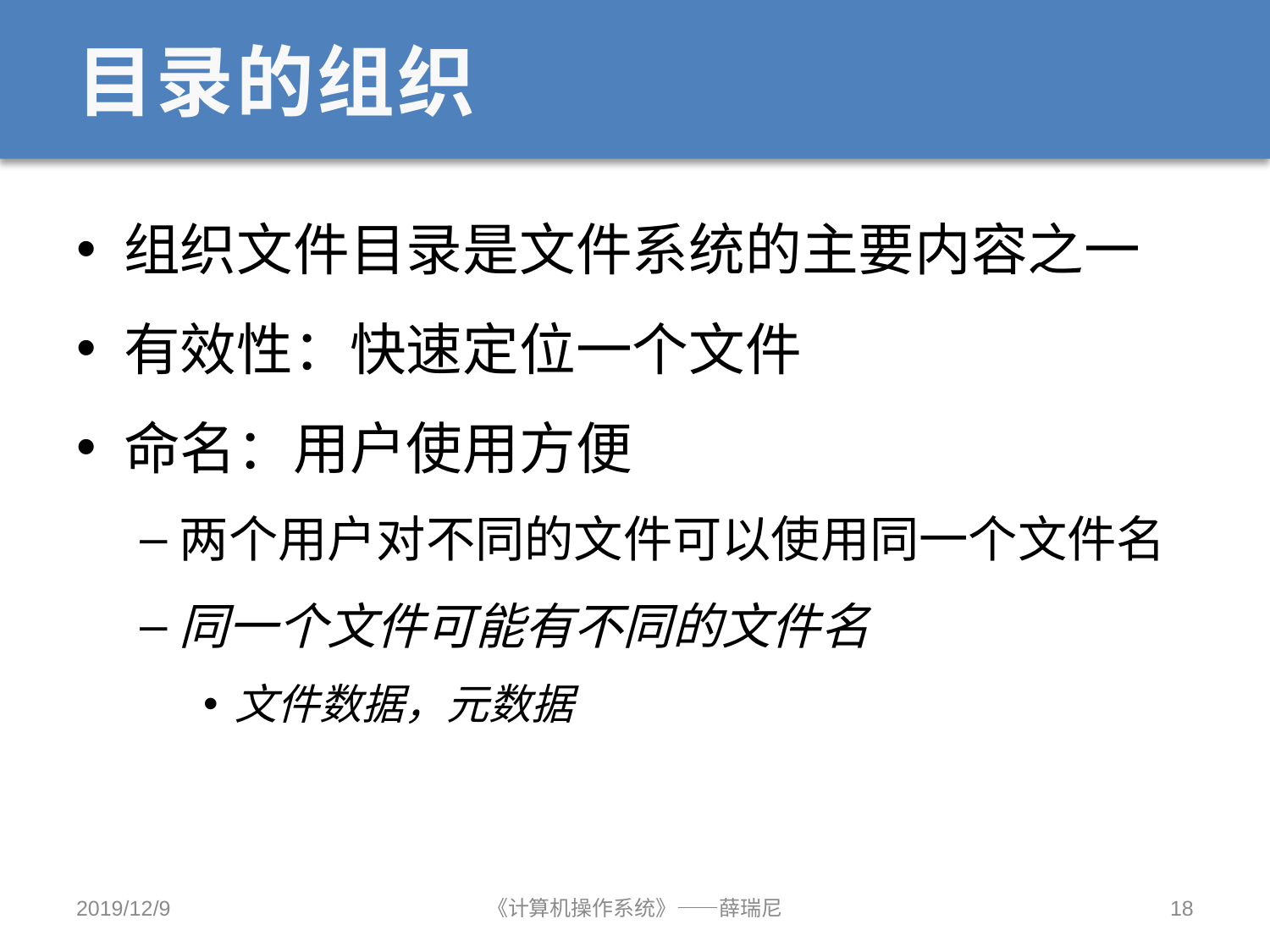

# 目录的组织
组织文件目录是文件系统的主要内容之一
有效性：快速定位一个文件
命名：用户使用方便
两个用户对不同的文件可以使用同一个文件名
同一个文件可能有不同的文件名
文件数据，元数据
2019/12/9
《计算机操作系统》——薛瑞尼
18